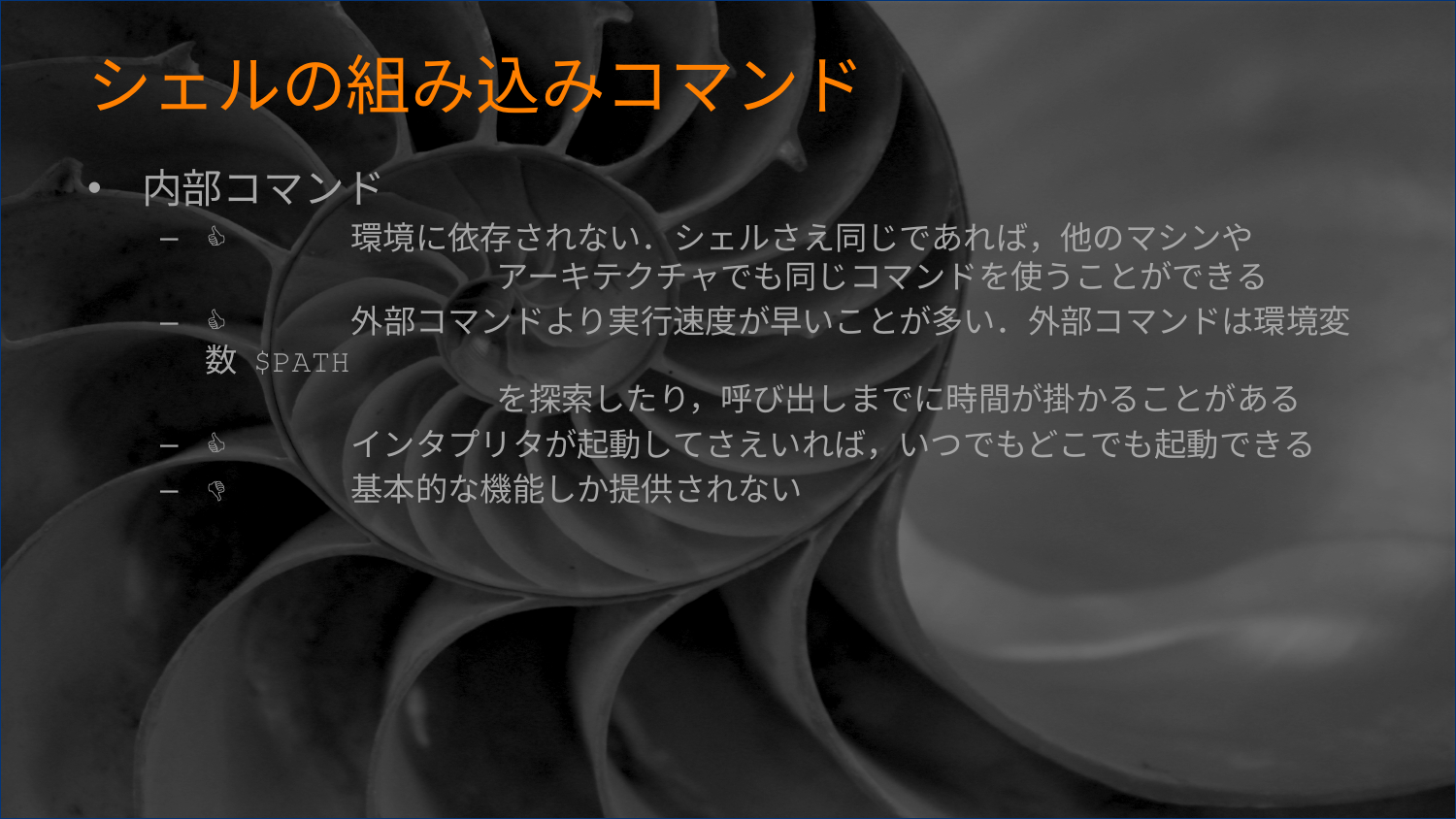

# シェルの組み込みコマンド
内部コマンド
👍	環境に依存されない．シェルさえ同じであれば，他のマシンや
		アーキテクチャでも同じコマンドを使うことができる
👍	外部コマンドより実行速度が早いことが多い．外部コマンドは環境変数 $PATH
		を探索したり，呼び出しまでに時間が掛かることがある
👍	インタプリタが起動してさえいれば，いつでもどこでも起動できる
👎	基本的な機能しか提供されない